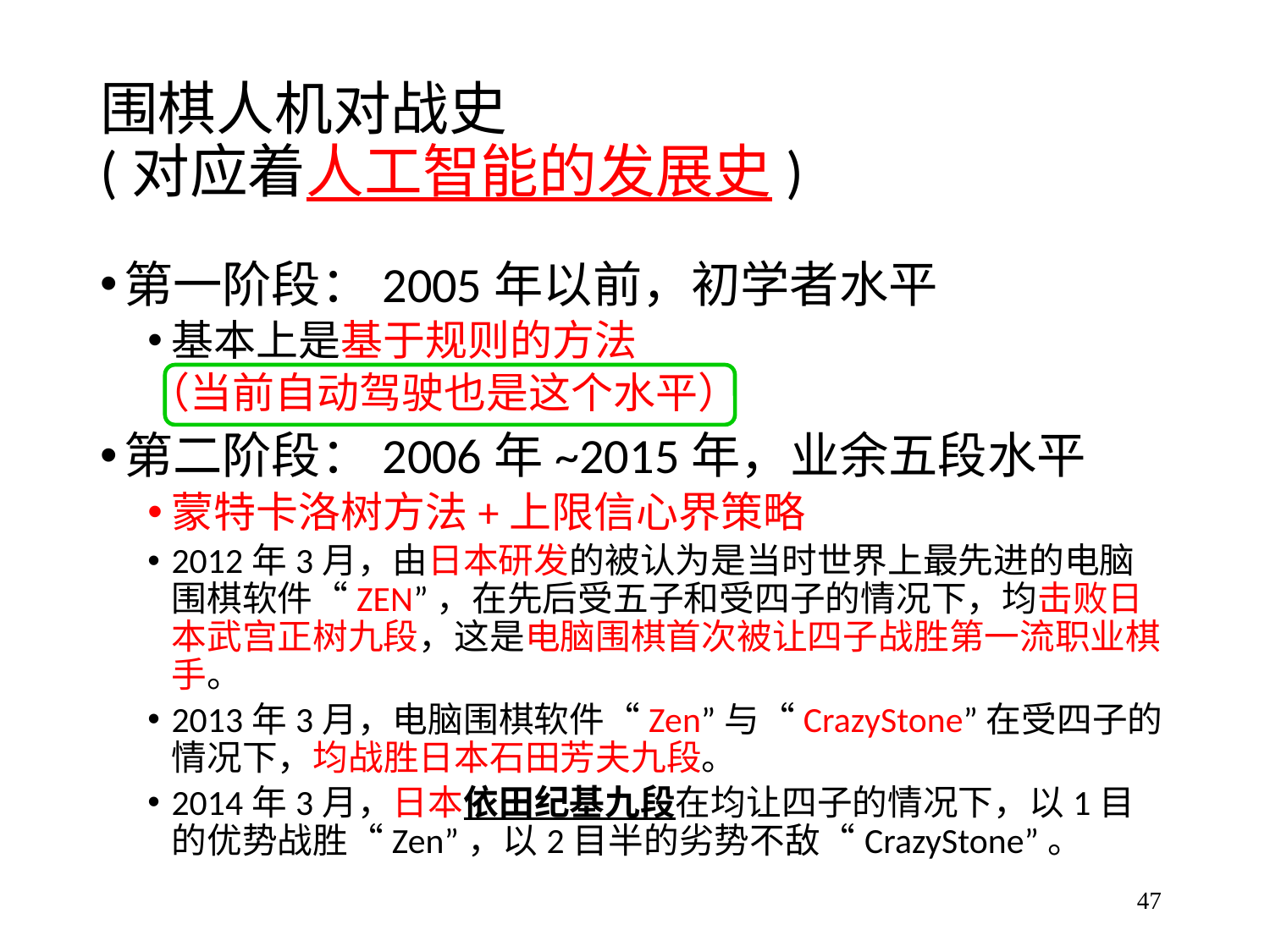

# 围棋人机对战史 (对应着人工智能的发展史)
第一阶段：2005年以前，初学者水平
基本上是基于规则的方法
（当前自动驾驶也是这个水平）
第二阶段：2006年~2015年，业余五段水平
蒙特卡洛树方法+上限信心界策略
2012年3月，由日本研发的被认为是当时世界上最先进的电脑围棋软件“ZEN”，在先后受五子和受四子的情况下，均击败日本武宫正树九段，这是电脑围棋首次被让四子战胜第一流职业棋手。
2013年3月，电脑围棋软件“Zen”与“CrazyStone”在受四子的情况下，均战胜日本石田芳夫九段。
2014年3月，日本依田纪基九段在均让四子的情况下，以1目的优势战胜“Zen”，以2目半的劣势不敌“CrazyStone”。

47